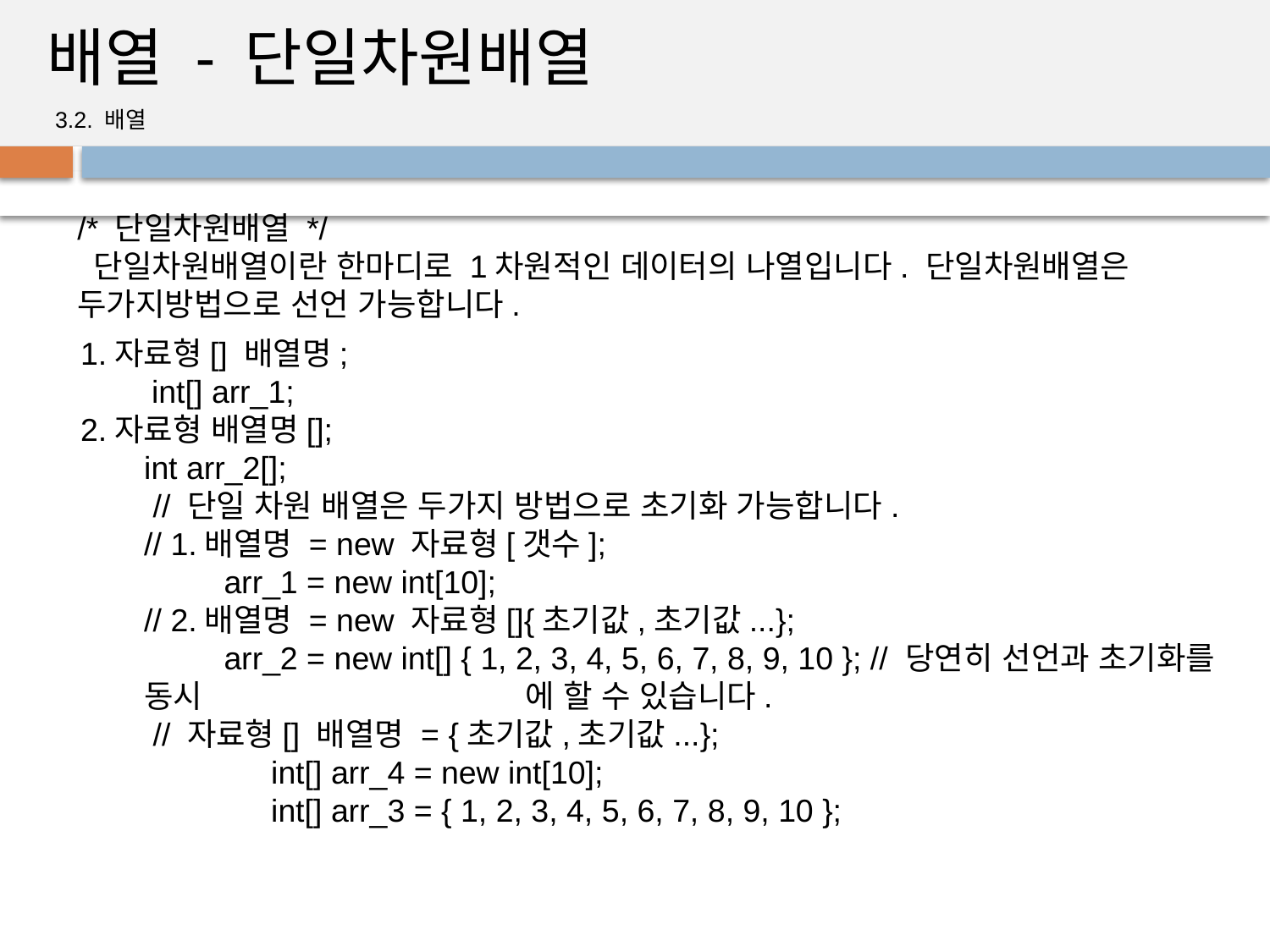

# 배열 - 단일차원배열
3.2. 배열
/* 단일차원배열 */
 단일차원배열이란 한마디로 1차원적인 데이터의 나열입니다. 단일차원배열은 두가지방법으로 선언 가능합니다.
1.자료형[] 배열명;
        int[] arr_1;
2.자료형 배열명[];
int arr_2[];
 // 단일 차원 배열은 두가지 방법으로 초기화 가능합니다.
// 1.배열명 = new 자료형[갯수];
         arr_1 = new int[10];
// 2.배열명 = new 자료형[]{초기값,초기값...};
         arr_2 = new int[] { 1, 2, 3, 4, 5, 6, 7, 8, 9, 10 }; // 당연히 선언과 초기화를 동시                                	에 할 수 있습니다.
 // 자료형[] 배열명 = {초기값,초기값...};
	int[] arr_4 = new int[10];
	int[] arr_3 = { 1, 2, 3, 4, 5, 6, 7, 8, 9, 10 };